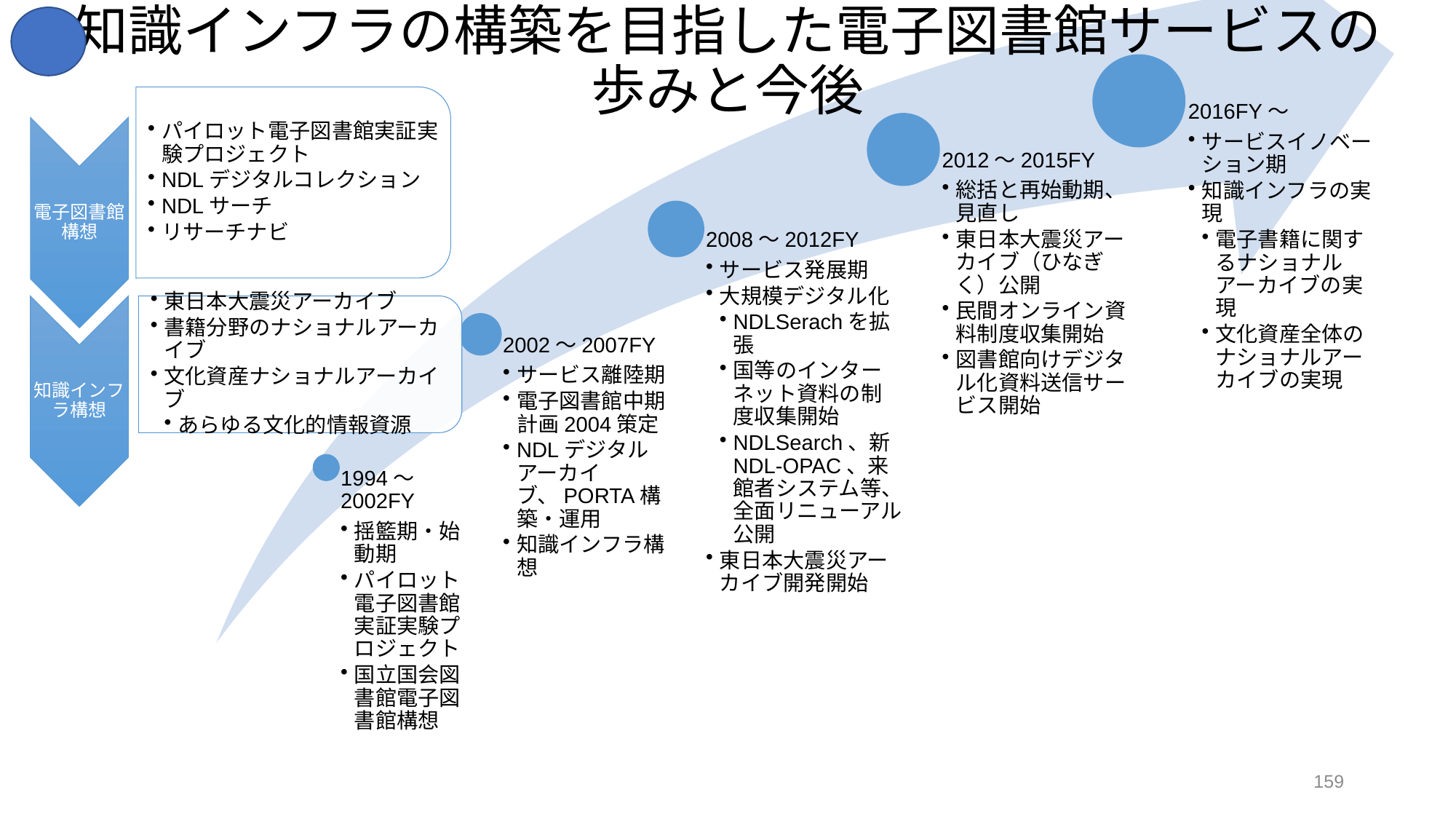

1994～2002FY
揺籃期・始動期
パイロット電子図書館実証実験プロジェクト
国立国会図書館電子図書館構想
2002〜2007FY
サービス離陸期
電子図書館中期計画2004策定
NDLデジタルアーカイブ、PORTA構築・運用
知識インフラ構想
2008～2012FY
サービス発展期
大規模デジタル化
NDLSerachを拡張
国等のインターネット資料の制度収集開始
NDLSearch、新NDL-OPAC、来館者システム等、全面リニューアル公開
東日本大震災アーカイブ開発開始
2012〜2015FY
総括と再始動期、見直し
東日本大震災アーカイブ（ひなぎく）公開
民間オンライン資料制度収集開始
図書館向けデジタル化資料送信サービス開始
2016FY～
サービスイノベーション期
知識インフラの実現
電子書籍に関するナショナルアーカイブの実現
文化資産全体のナショナルアーカイブの実現
# 知識インフラの構築を目指した電子図書館サービスの 歩みと今後

電子図書館構想
パイロット電子図書館実証実験プロジェクト
NDLデジタルコレクション
NDLサーチ
リサーチナビ
知識インフラ構想
東日本大震災アーカイブ
書籍分野のナショナルアーカイブ
文化資産ナショナルアーカイブ
あらゆる文化的情報資源

159